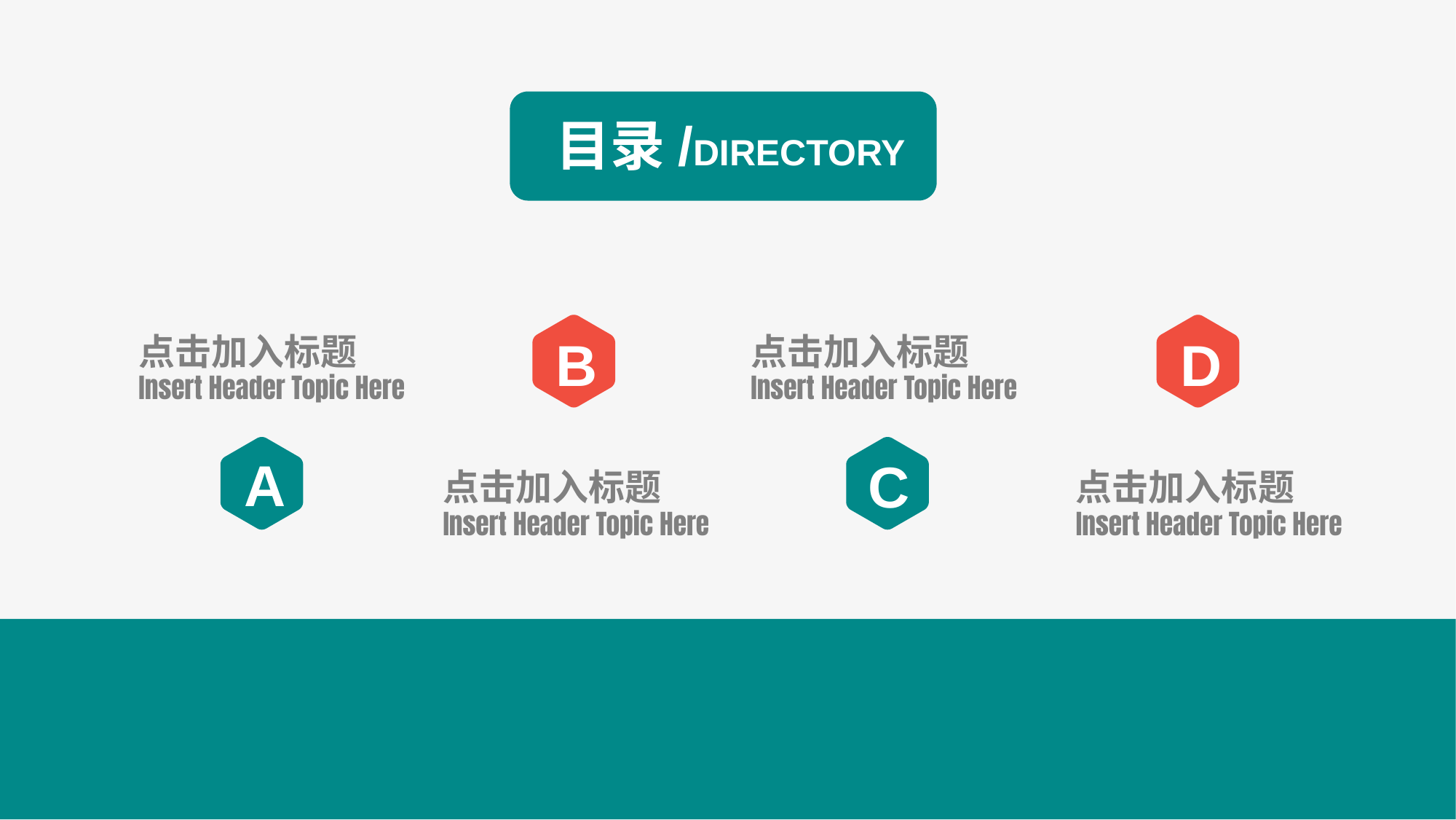

目录/DIRECTORY

B

D
点击加入标题
Insert Header Topic Here
点击加入标题
Insert Header Topic Here

A

C
点击加入标题
Insert Header Topic Here
点击加入标题
Insert Header Topic Here